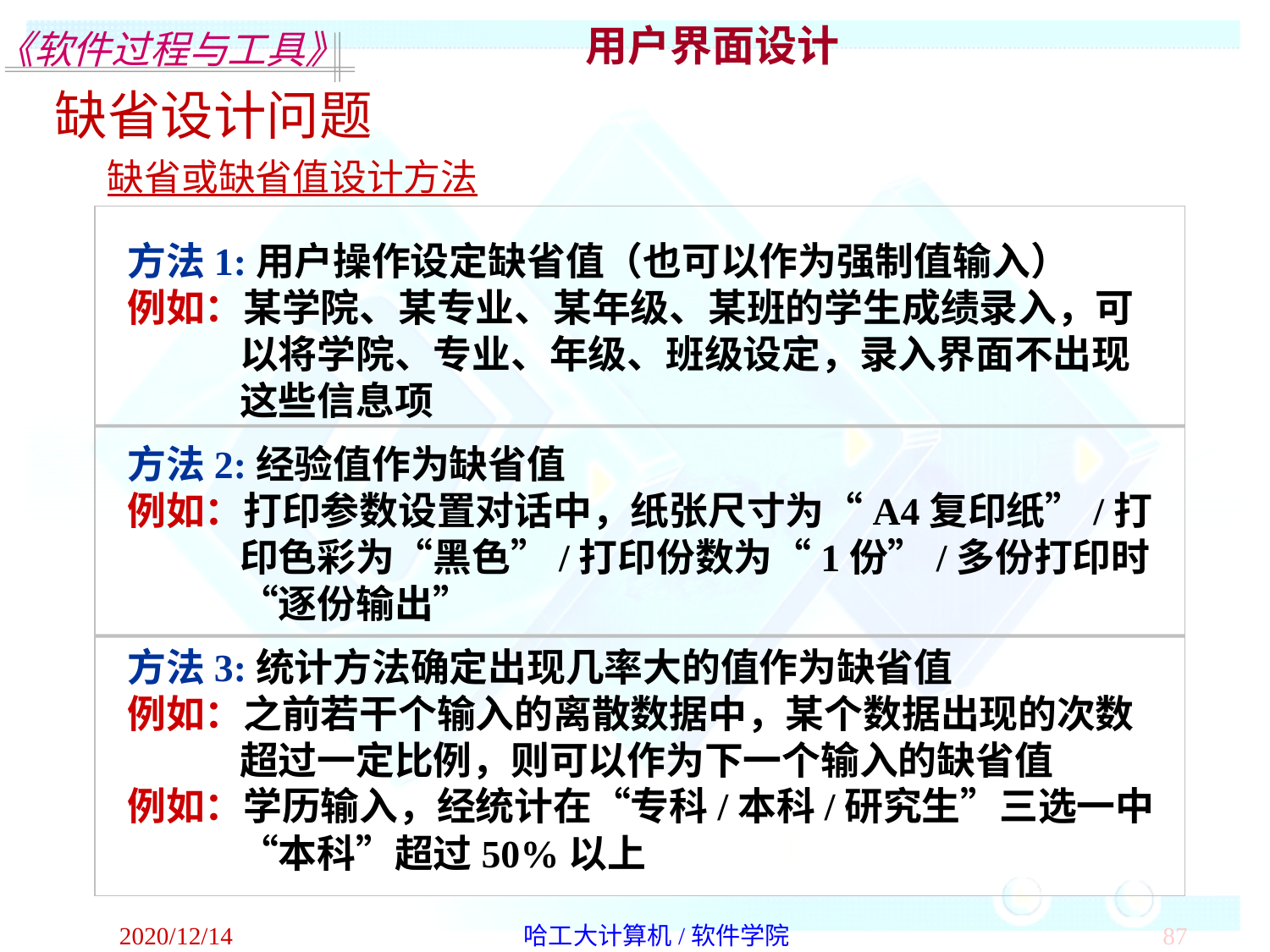

用户界面设计
缺省设计问题

缺省或缺省值设计方法

方法1:用户操作设定缺省值（也可以作为强制值输入）
例如：某学院、某专业、某年级、某班的学生成绩录入，可  以将学院、专业、年级、班级设定，录入界面不出现这些信息项

方法2:经验值作为缺省值
例如：打印参数设置对话中，纸张尺寸为“A4复印纸”/打印色彩为“黑色”/打印份数为“1份”/多份打印时“逐份输出”

方法3:统计方法确定出现几率大的值作为缺省值
例如：之前若干个输入的离散数据中，某个数据出现的次数超过一定比例，则可以作为下一个输入的缺省值
例如：学历输入，经统计在“专科/本科/研究生”三选一中“本科”超过50%以上